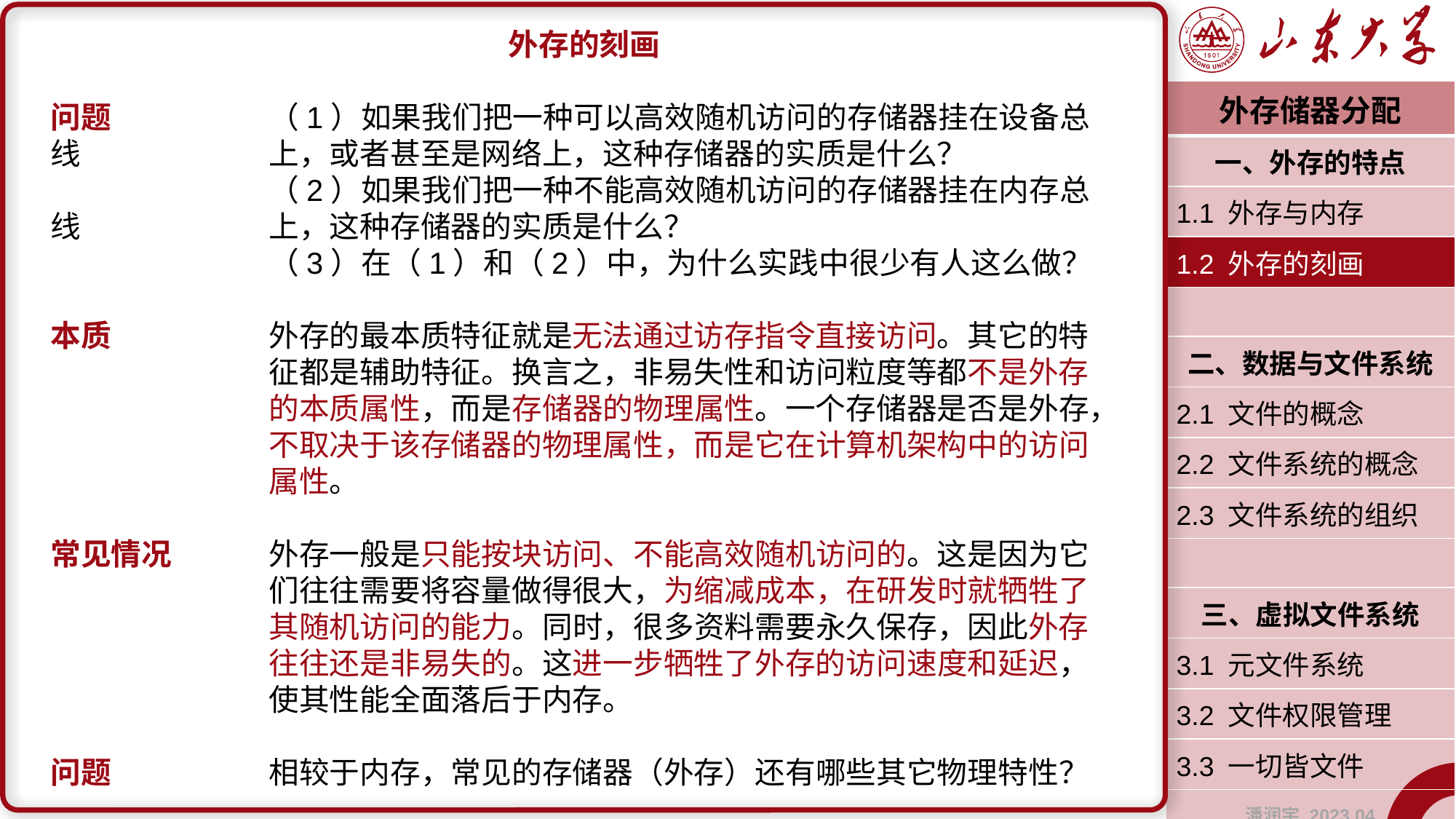

外存的刻画

问题		（1）如果我们把一种可以高效随机访问的存储器挂在设备总线		上，或者甚至是网络上，这种存储器的实质是什么？
		（2）如果我们把一种不能高效随机访问的存储器挂在内存总线		上，这种存储器的实质是什么？
		（3）在（1）和（2）中，为什么实践中很少有人这么做？

本质		外存的最本质特征就是无法通过访存指令直接访问。其它的特		征都是辅助特征。换言之，非易失性和访问粒度等都不是外存		的本质属性，而是存储器的物理属性。一个存储器是否是外存，		不取决于该存储器的物理属性，而是它在计算机架构中的访问		属性。

常见情况	外存一般是只能按块访问、不能高效随机访问的。这是因为它		们往往需要将容量做得很大，为缩减成本，在研发时就牺牲了		其随机访问的能力。同时，很多资料需要永久保存，因此外存		往往还是非易失的。这进一步牺牲了外存的访问速度和延迟，		使其性能全面落后于内存。

问题		相较于内存，常见的存储器（外存）还有哪些其它物理特性？
| 外存储器分配 |
| --- |
| 一、外存的特点 |
| 1.1 外存与内存 |
| 1.2 外存的刻画 |
|  |
| 二、数据与文件系统 |
| 2.1 文件的概念 |
| 2.2 文件系统的概念 |
| 2.3 文件系统的组织 |
|  |
| 三、虚拟文件系统 |
| 3.1 元文件系统 |
| 3.2 文件权限管理 |
| 3.3 一切皆文件 |
| 潘润宇 2023.04 |